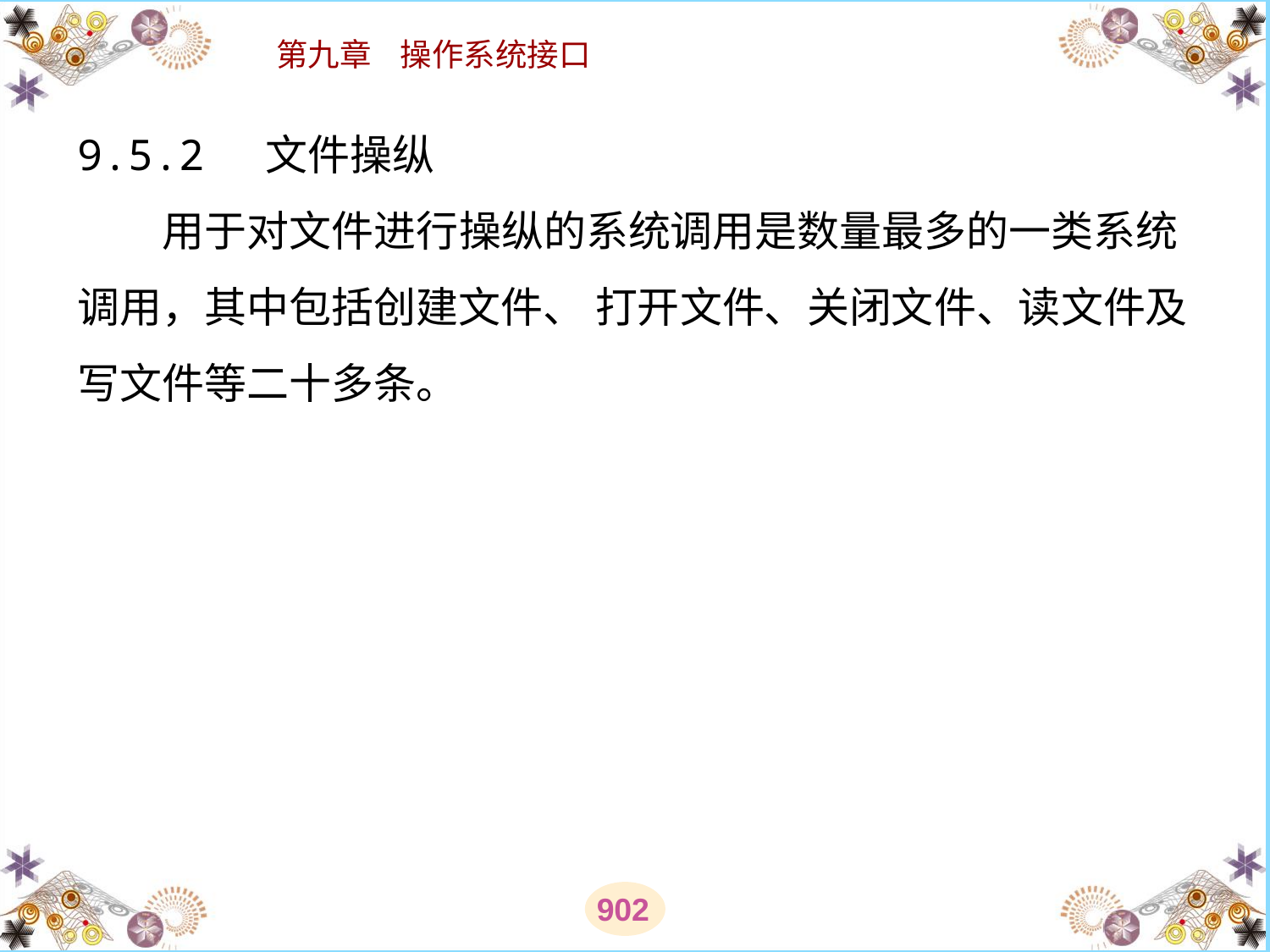

# 9.5.2  文件操纵 　　用于对文件进行操纵的系统调用是数量最多的一类系统调用，其中包括创建文件、 打开文件、关闭文件、读文件及写文件等二十多条。